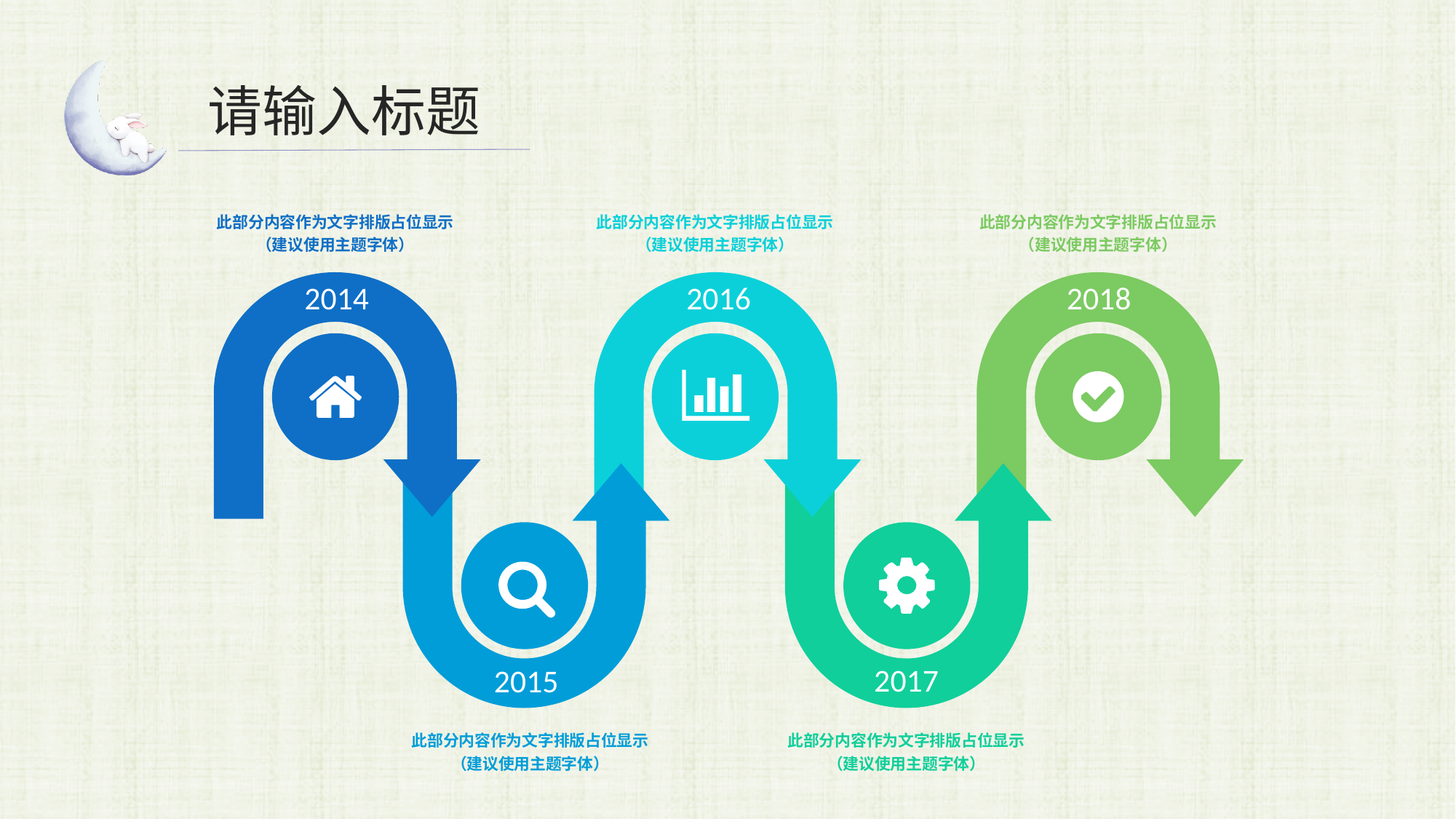

此部分内容作为文字排版占位显示（建议使用主题字体）
此部分内容作为文字排版占位显示（建议使用主题字体）
此部分内容作为文字排版占位显示（建议使用主题字体）
2016
2018
2014

2017
2015
此部分内容作为文字排版占位显示（建议使用主题字体）
此部分内容作为文字排版占位显示（建议使用主题字体）